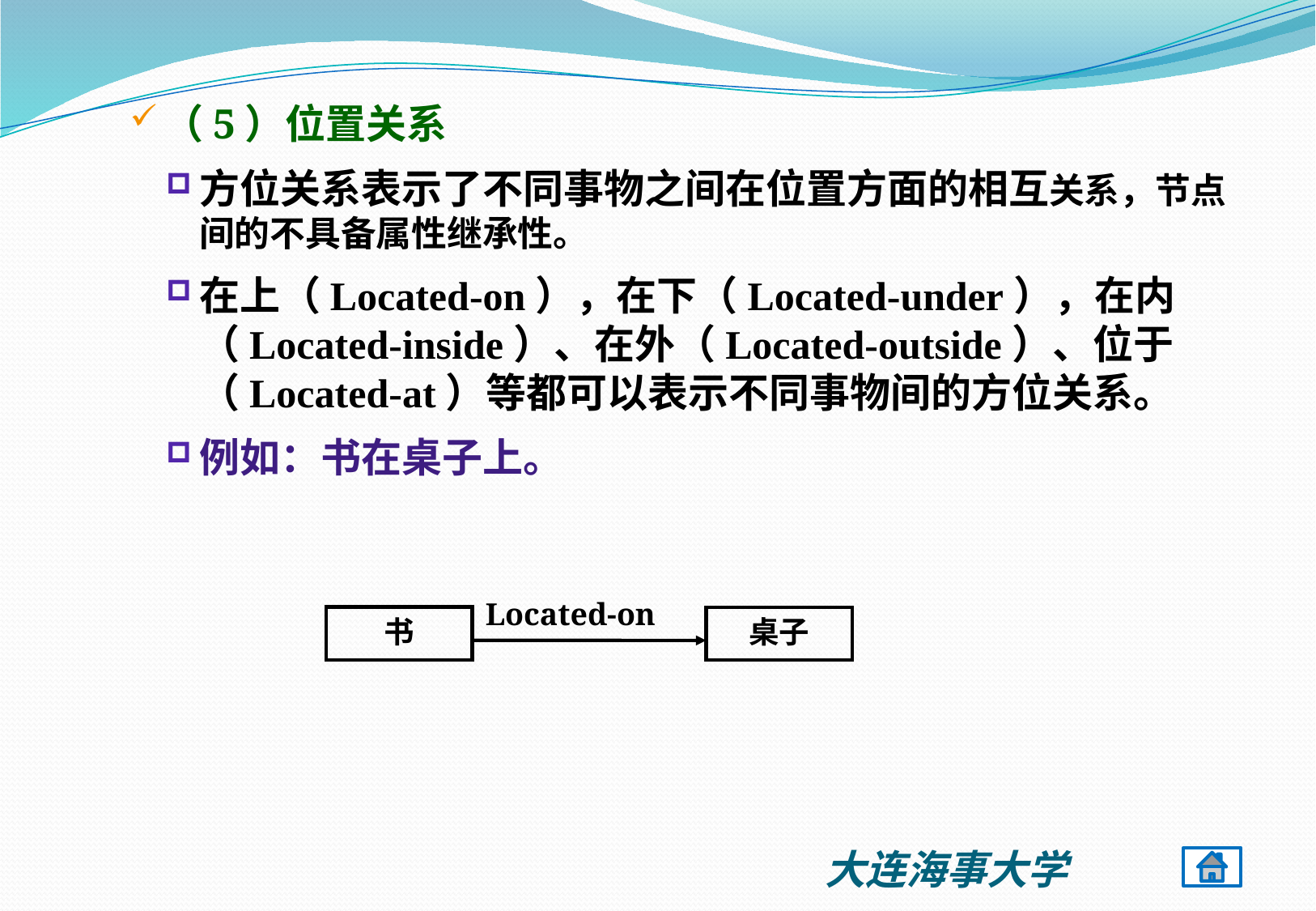

（5）位置关系
方位关系表示了不同事物之间在位置方面的相互关系，节点间的不具备属性继承性。
在上（Located-on），在下（Located-under），在内（Located-inside）、在外（Located-outside）、位于（Located-at）等都可以表示不同事物间的方位关系。
例如：书在桌子上。

Located-on
书
桌子